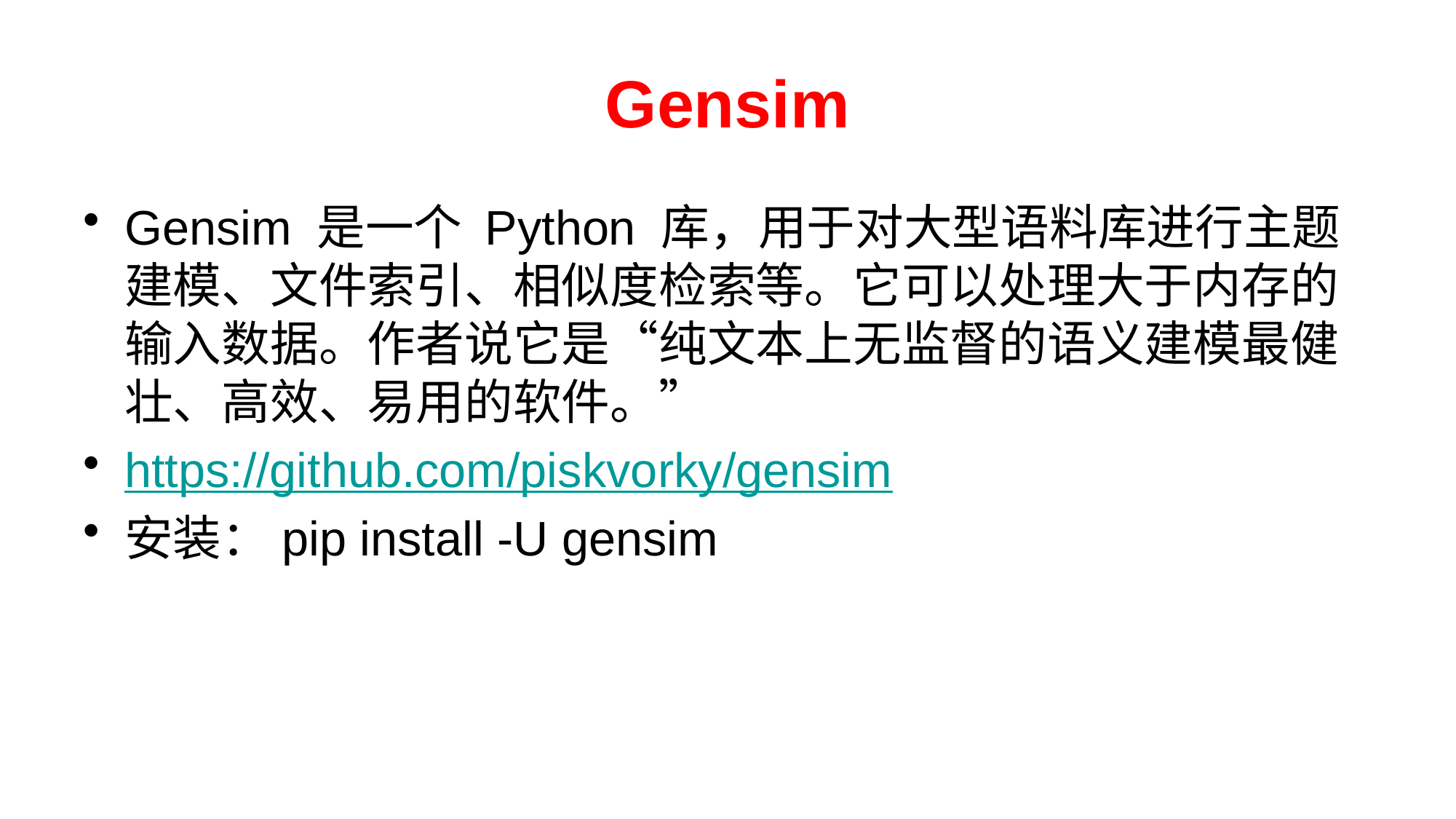

# Gensim
Gensim 是一个 Python 库，用于对大型语料库进行主题建模、文件索引、相似度检索等。它可以处理大于内存的输入数据。作者说它是“纯文本上无监督的语义建模最健壮、高效、易用的软件。”
https://github.com/piskvorky/gensim
安装：pip install -U gensim